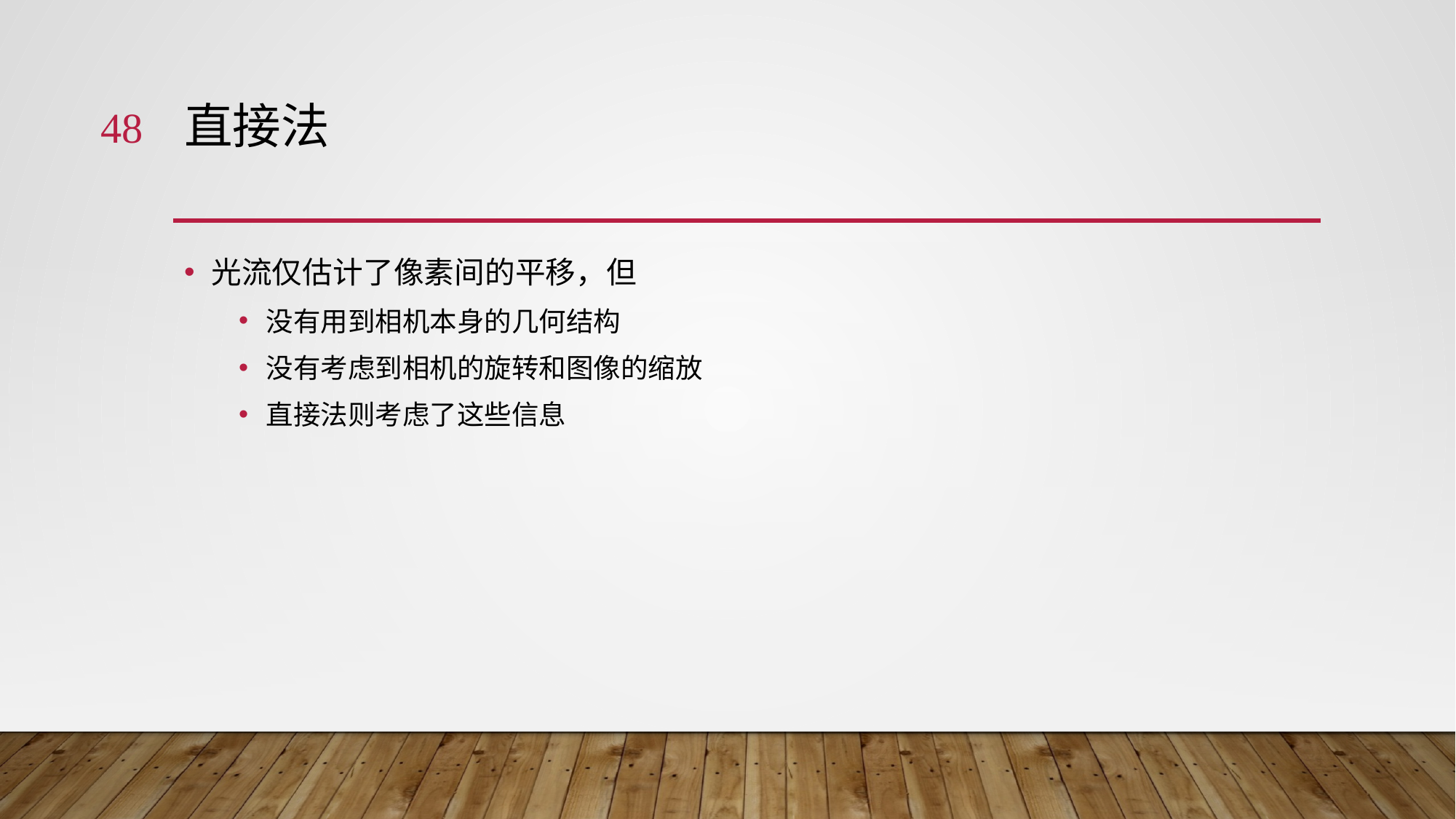

48
# 直接法
光流仅估计了像素间的平移，但
没有用到相机本身的几何结构
没有考虑到相机的旋转和图像的缩放
直接法则考虑了这些信息